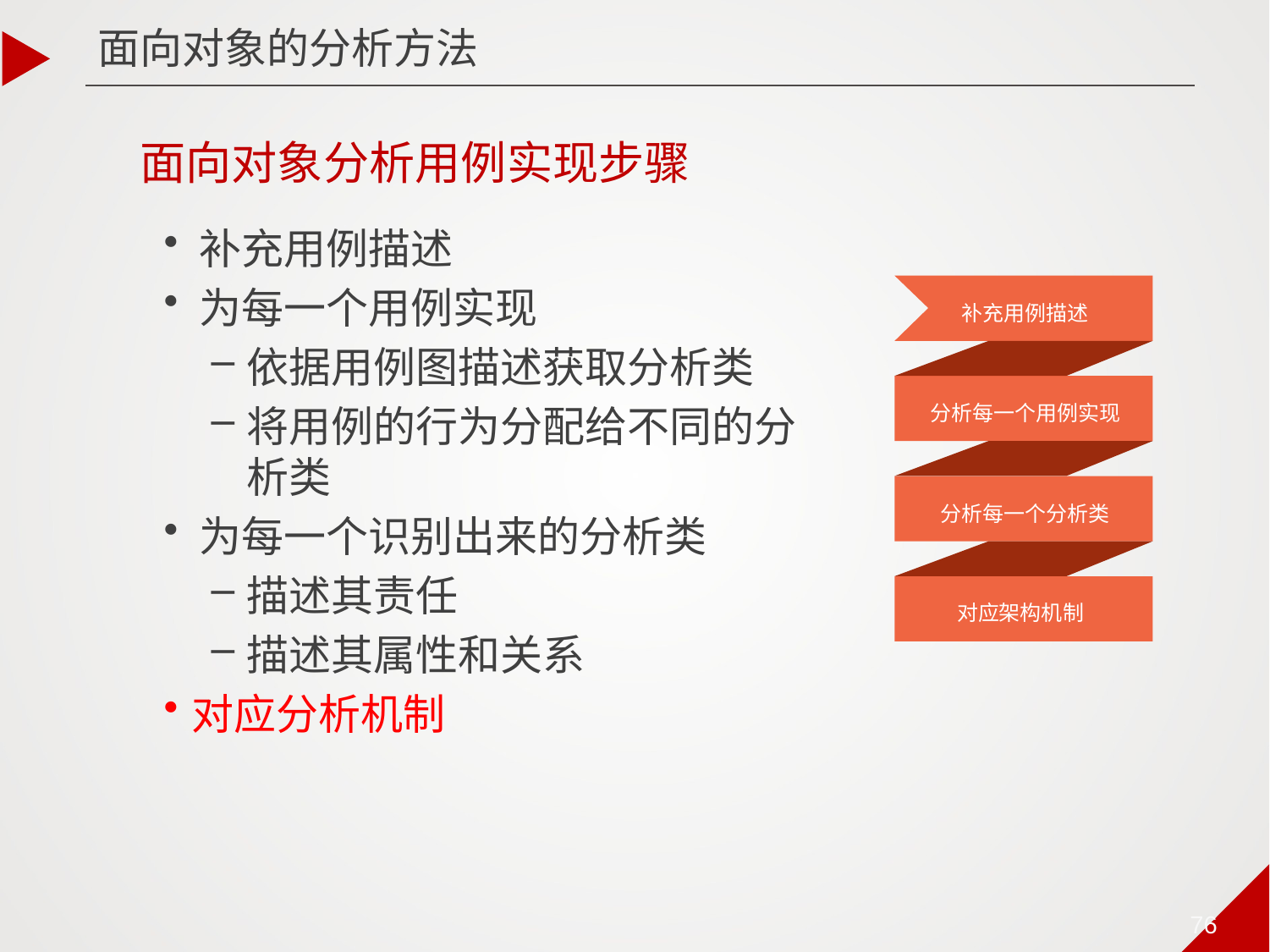

面向对象的分析方法

面向对象分析用例实现步骤
补充用例描述
为每一个用例实现
依据用例图描述获取分析类
将用例的行为分配给不同的分析类
为每一个识别出来的分析类
描述其责任
描述其属性和关系
对应分析机制

补充用例描述

分析每一个用例实现

分析每一个分析类

对应架构机制